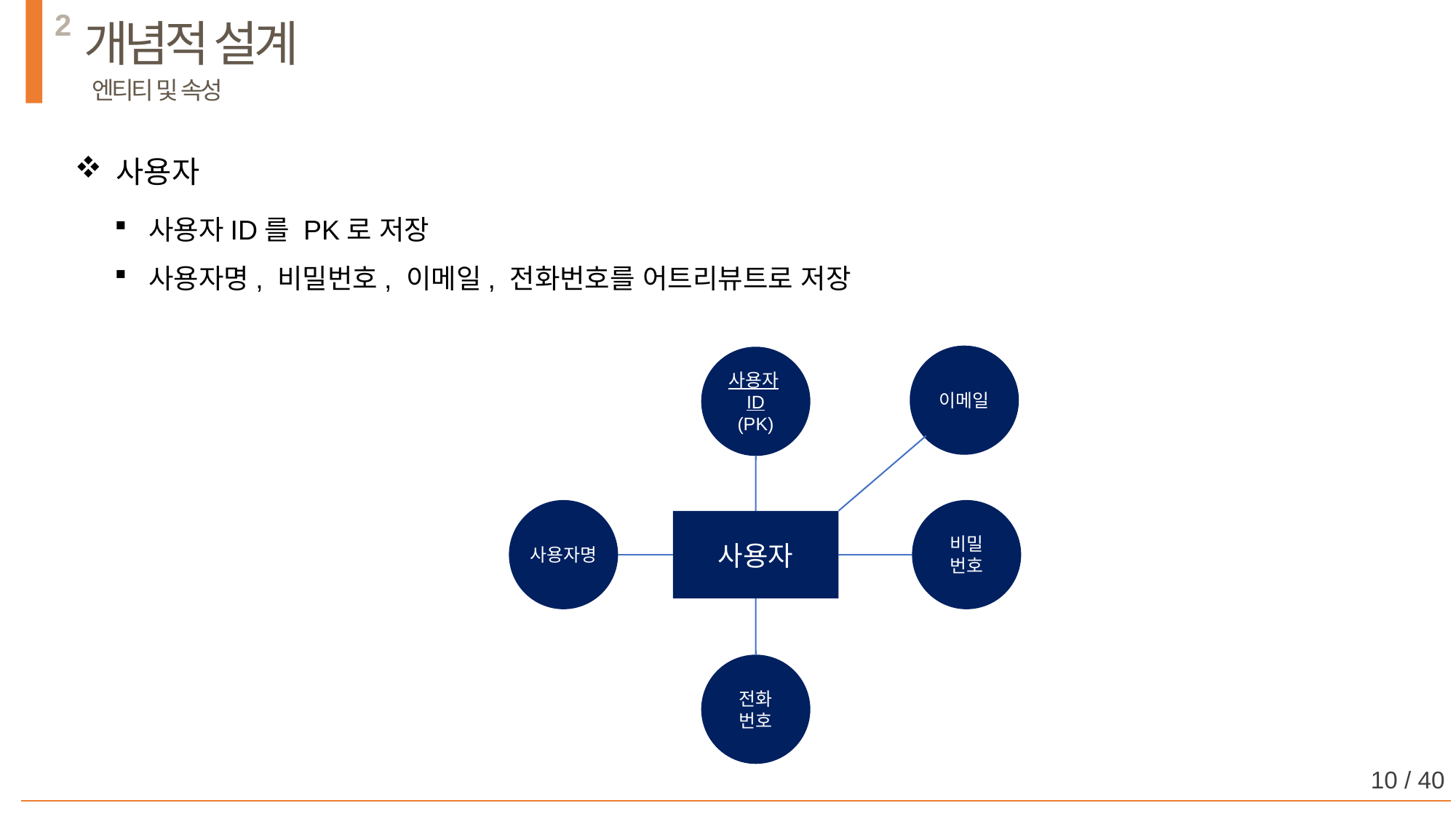

2
개념적 설계
 엔티티 및 속성

사용자
사용자ID를 PK로 저장
사용자명, 비밀번호, 이메일, 전화번호를 어트리뷰트로 저장
이메일
사용자ID (PK)
사용자명
비밀
번호
사용자
전화
번호